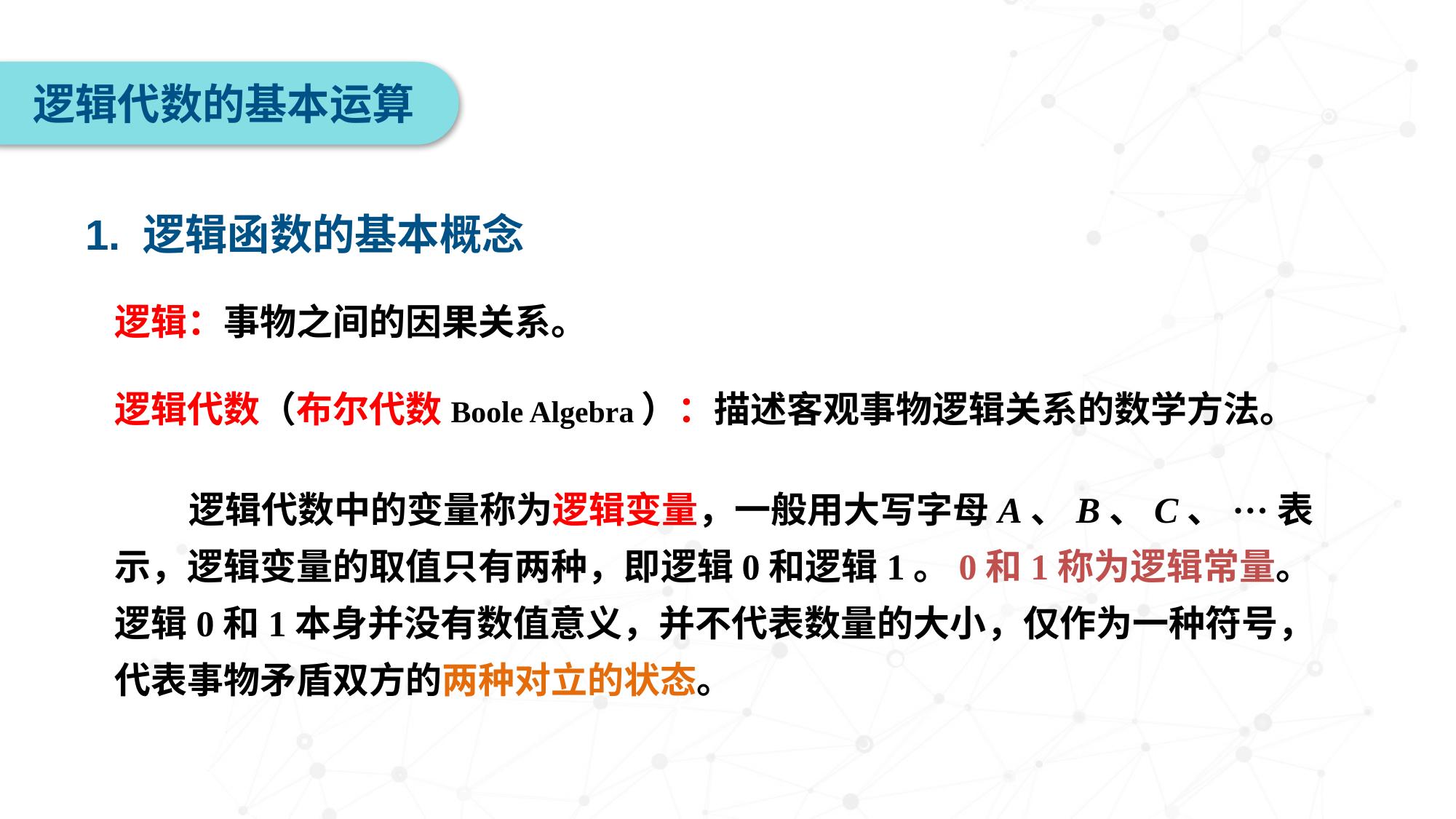

逻辑代数的基本运算
1. 逻辑函数的基本概念
逻辑：事物之间的因果关系。

逻辑代数（布尔代数Boole Algebra）：描述客观事物逻辑关系的数学方法。

        逻辑代数中的变量称为逻辑变量，一般用大写字母A、B、C、···表示，逻辑变量的取值只有两种，即逻辑0和逻辑1。0和1称为逻辑常量。逻辑0和1本身并没有数值意义，并不代表数量的大小，仅作为一种符号，代表事物矛盾双方的两种对立的状态。
3